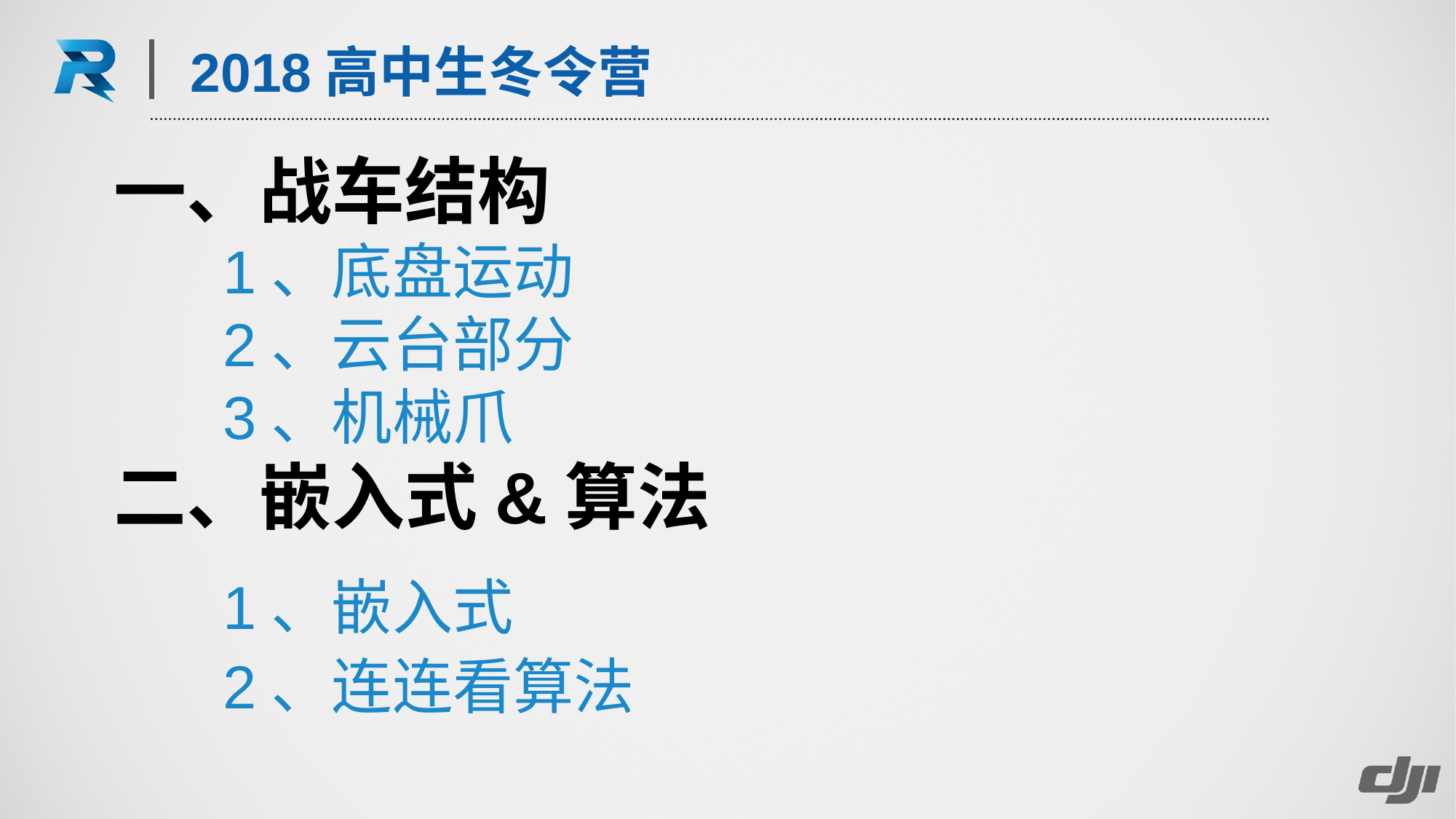

2018高中生冬令营
一、战车结构
	1、底盘运动
	2、云台部分
	3、机械爪
二、嵌入式&算法
	1、嵌入式
	2、连连看算法